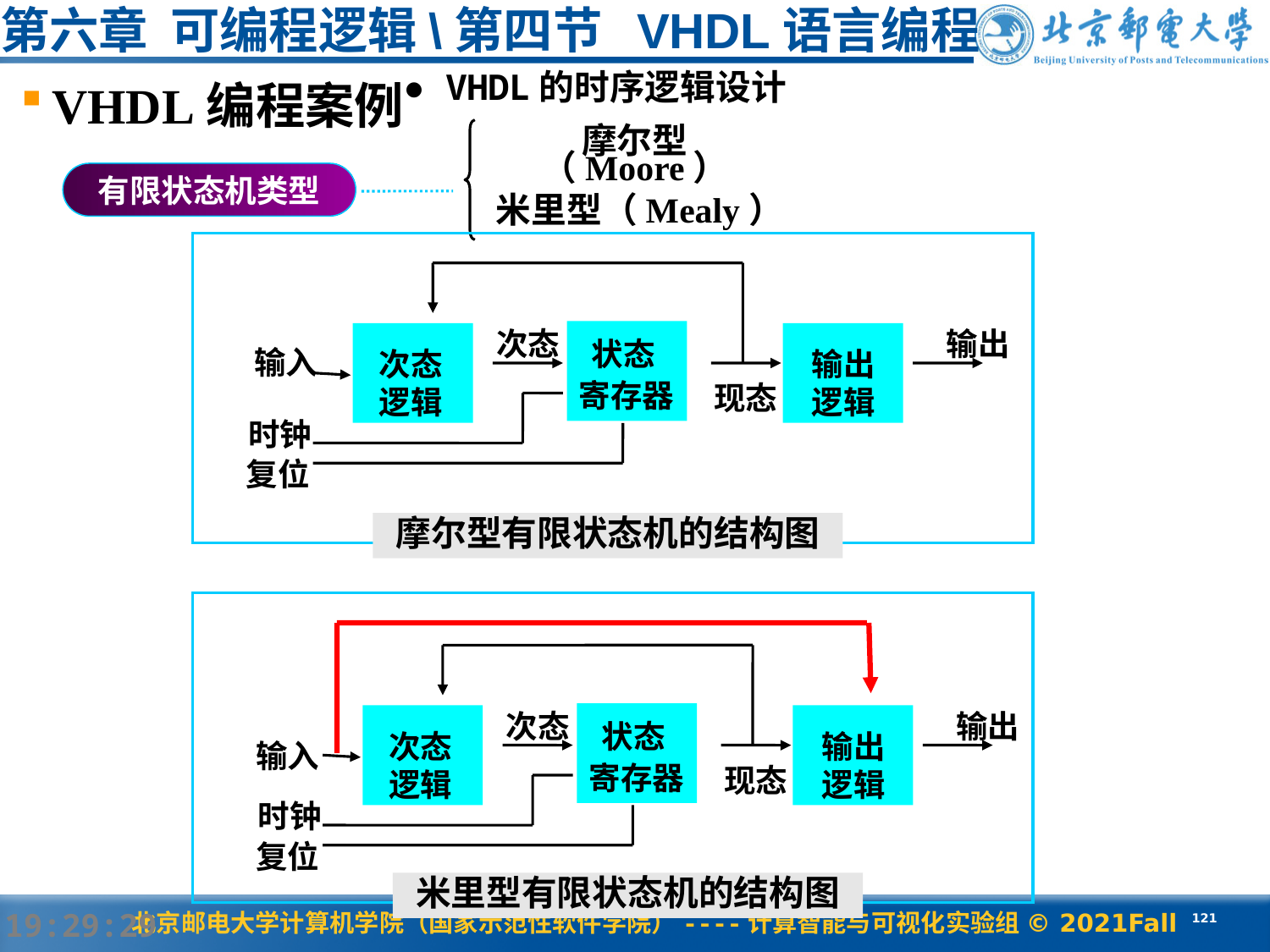

# 第六章  可编程逻辑\第四节  VHDL语言编程
● VHDL的时序逻辑设计
VHDL编程案例

摩尔型（Moore）
有限状态机类型

米里型（Mealy）

次态
输出

状态
寄存器

输入
次态逻辑
输出逻辑

现态

时钟

复位

摩尔型有限状态机的结构图

次态
输出

状态
寄存器

次态逻辑
输出逻辑
输入

现态

时钟

复位

米里型有限状态机的结构图